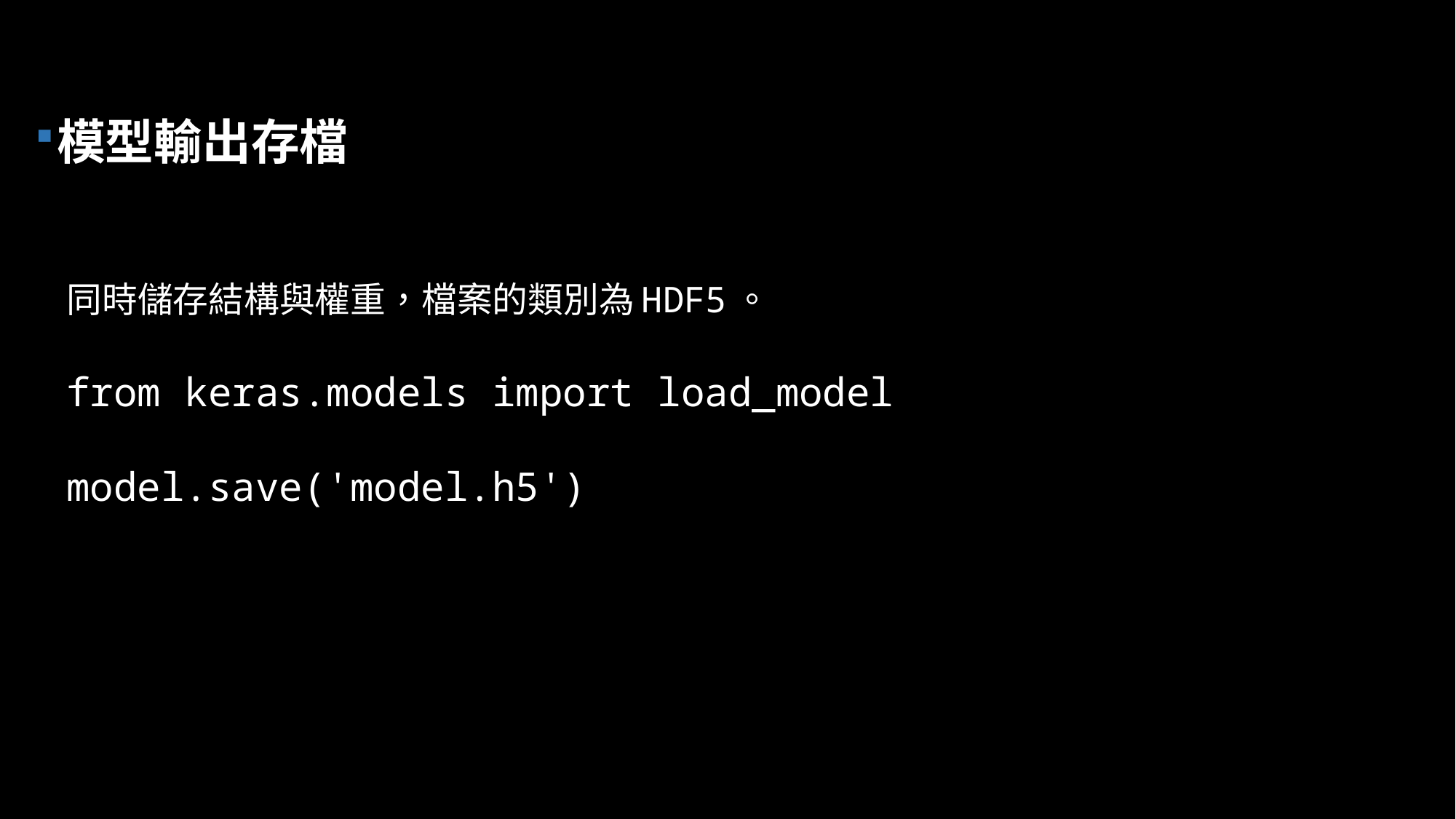

模型輸出存檔
同時儲存結構與權重，檔案的類別為HDF5。
from keras.models import load_model

model.save('model.h5')